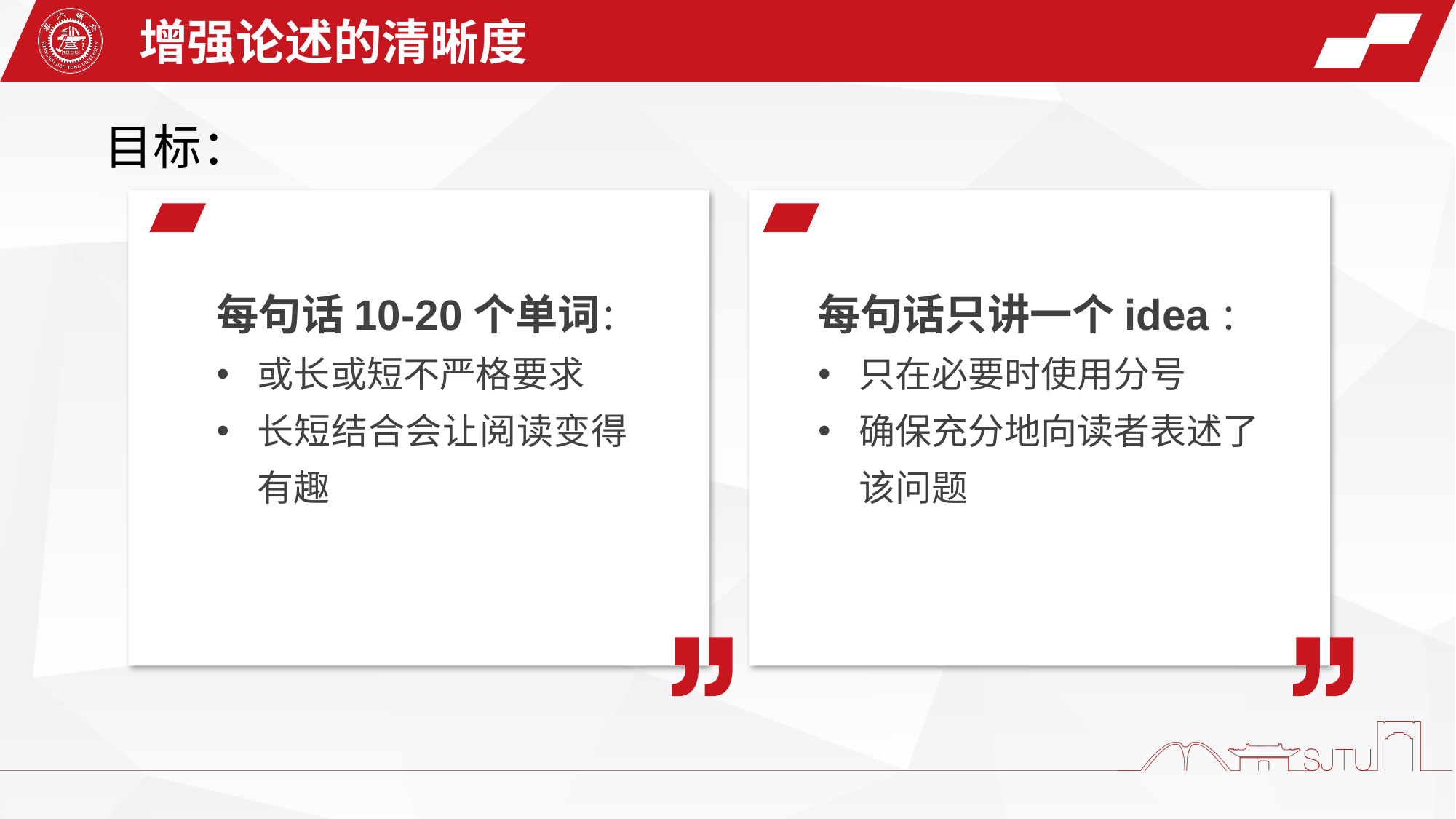

增强论述的清晰度
目标：

每句话10-20个单词：
或长或短不严格要求
长短结合会让阅读变得有趣
每句话只讲一个idea：
只在必要时使用分号
确保充分地向读者表述了该问题